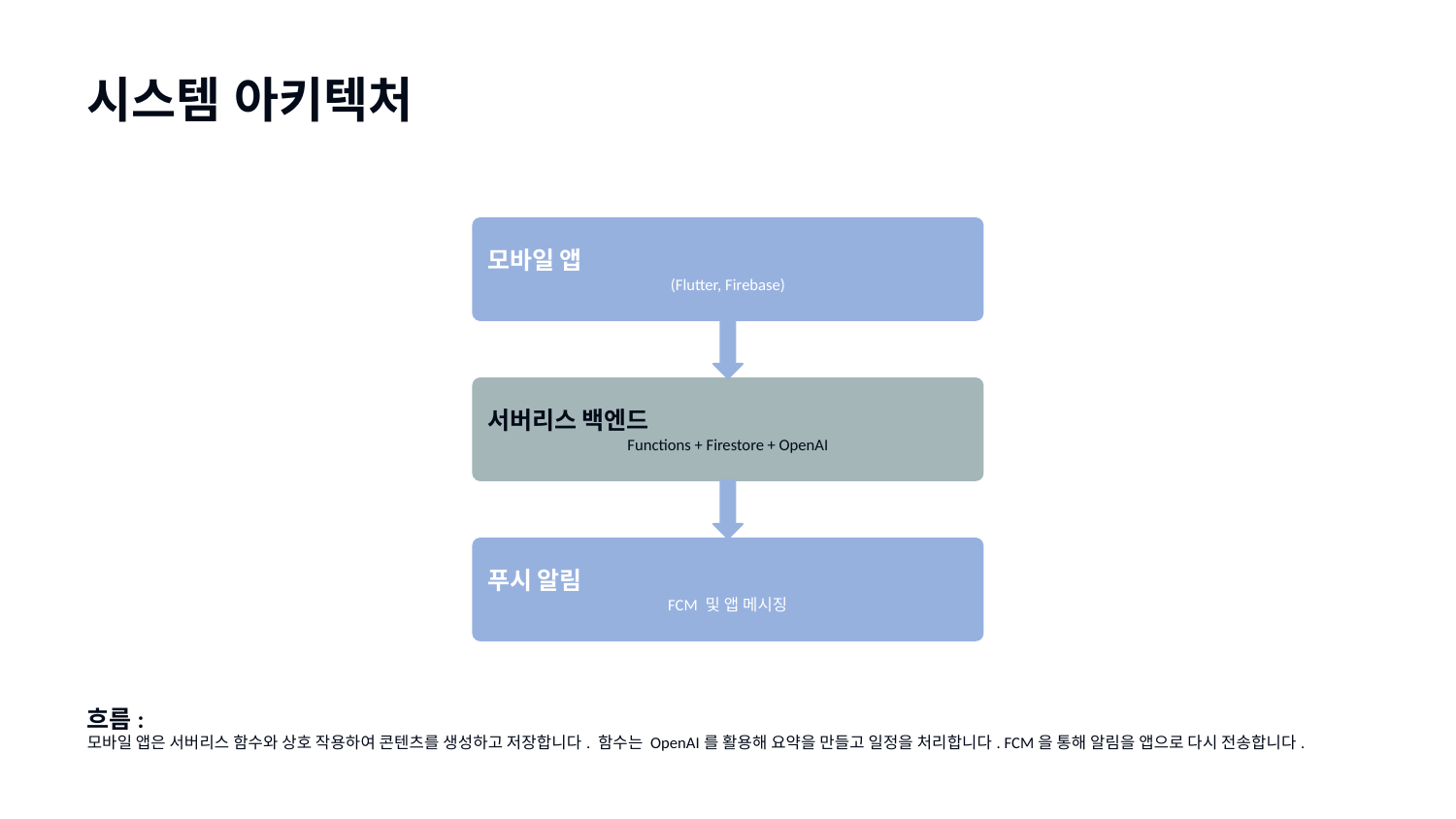

시스템 아키텍처

모바일 앱
(Flutter, Firebase)

서버리스 백엔드
Functions + Firestore + OpenAI

푸시 알림
FCM 및 앱 메시징
흐름:
모바일 앱은 서버리스 함수와 상호 작용하여 콘텐츠를 생성하고 저장합니다. 함수는 OpenAI를 활용해 요약을 만들고 일정을 처리합니다. FCM을 통해 알림을 앱으로 다시 전송합니다.